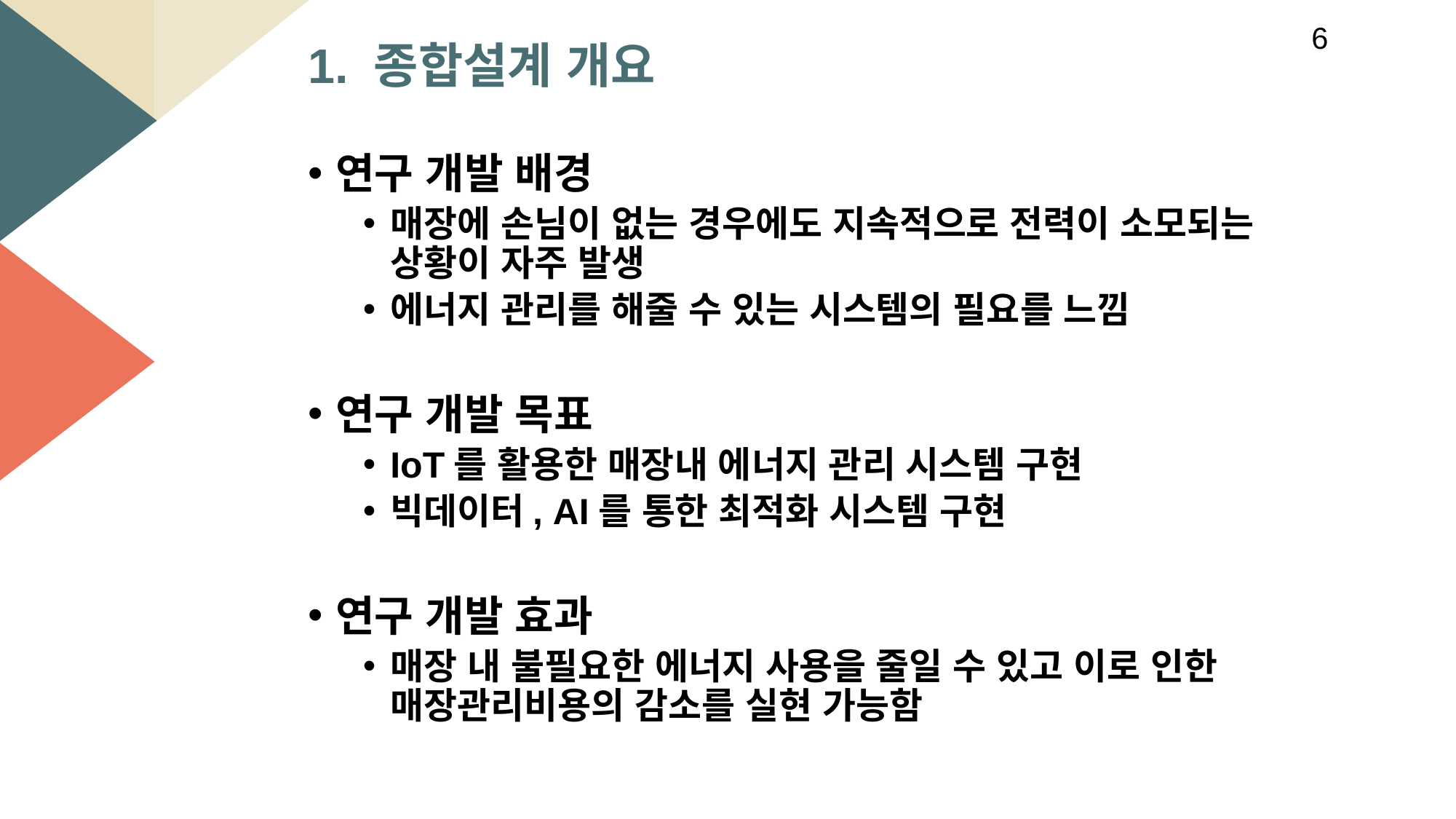

6
1. 종합설계 개요
연구 개발 배경
매장에 손님이 없는 경우에도 지속적으로 전력이 소모되는 상황이 자주 발생
에너지 관리를 해줄 수 있는 시스템의 필요를 느낌

연구 개발 목표
IoT를 활용한 매장내 에너지 관리 시스템 구현
빅데이터, AI를 통한 최적화 시스템 구현

연구 개발 효과
매장 내 불필요한 에너지 사용을 줄일 수 있고 이로 인한 매장관리비용의 감소를 실현 가능함